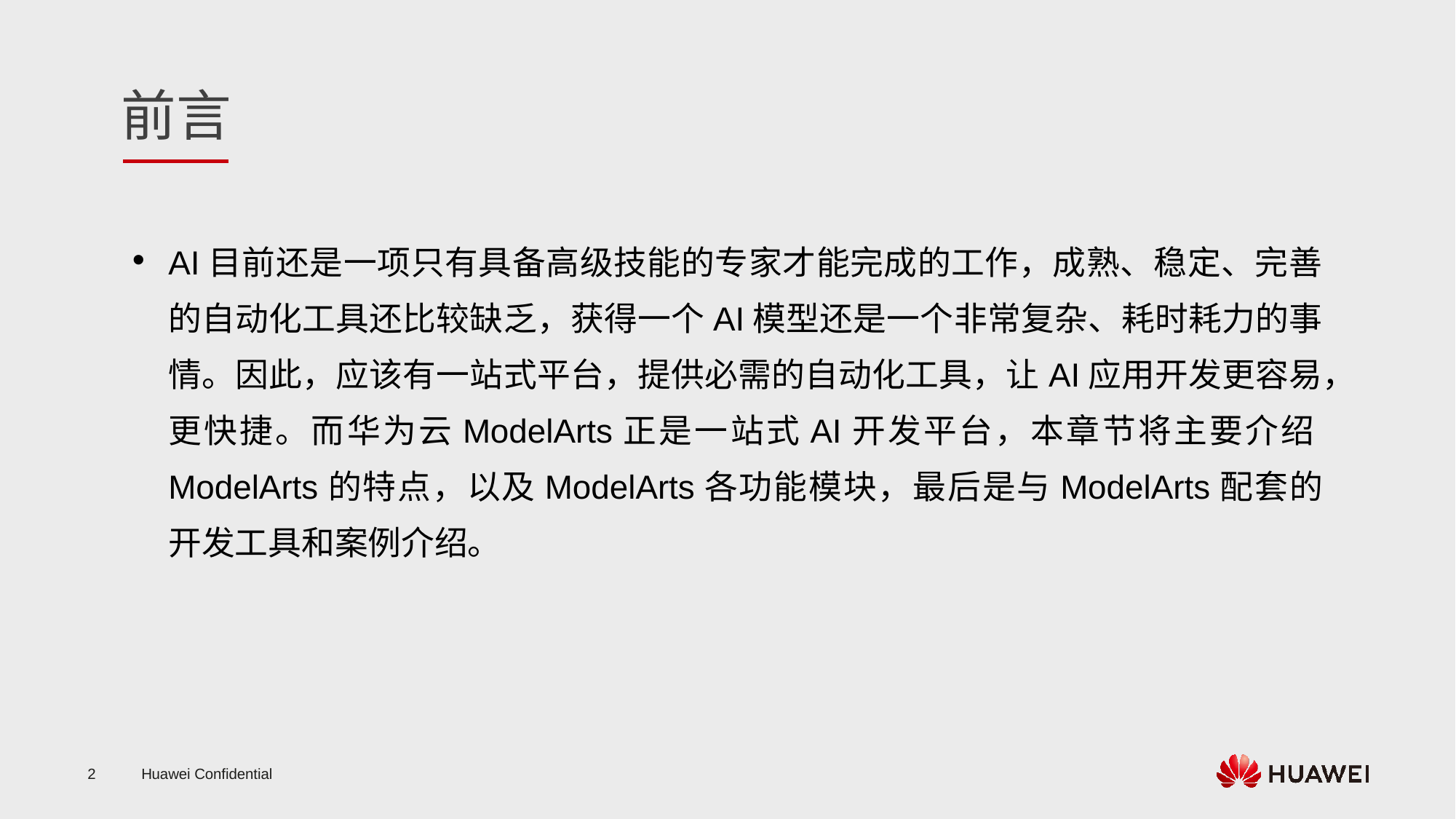

AI目前还是一项只有具备高级技能的专家才能完成的工作，成熟、稳定、完善的自动化工具还比较缺乏，获得一个AI模型还是一个非常复杂、耗时耗力的事情。因此，应该有一站式平台，提供必需的自动化工具，让AI应用开发更容易，更快捷。而华为云ModelArts正是一站式AI开发平台，本章节将主要介绍ModelArts的特点，以及ModelArts各功能模块，最后是与ModelArts配套的开发工具和案例介绍。